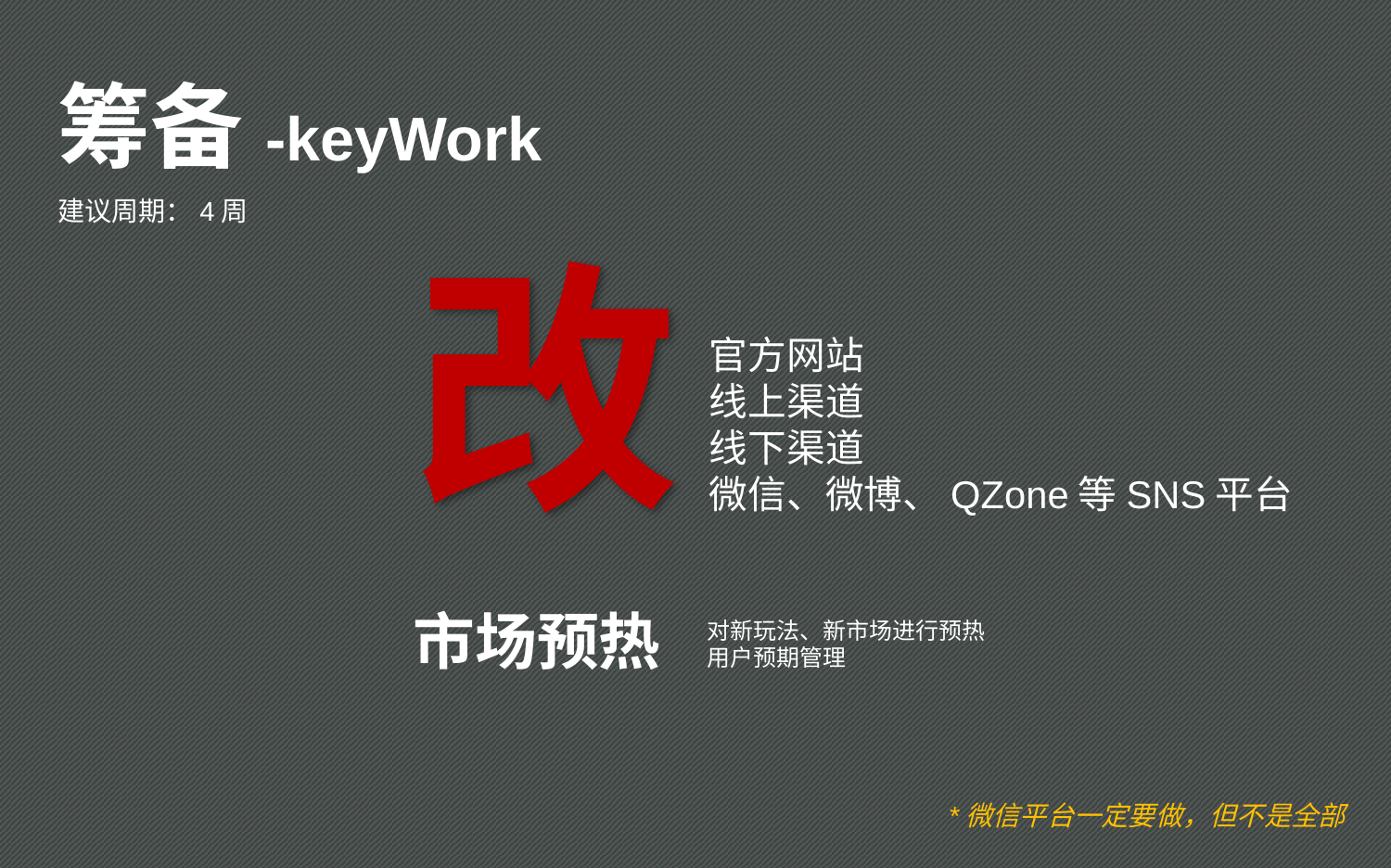

筹备-keyWork
建议周期：4周
改
官方网站
线上渠道
线下渠道
微信、微博、QZone等SNS平台
市场预热
对新玩法、新市场进行预热
用户预期管理
*微信平台一定要做，但不是全部